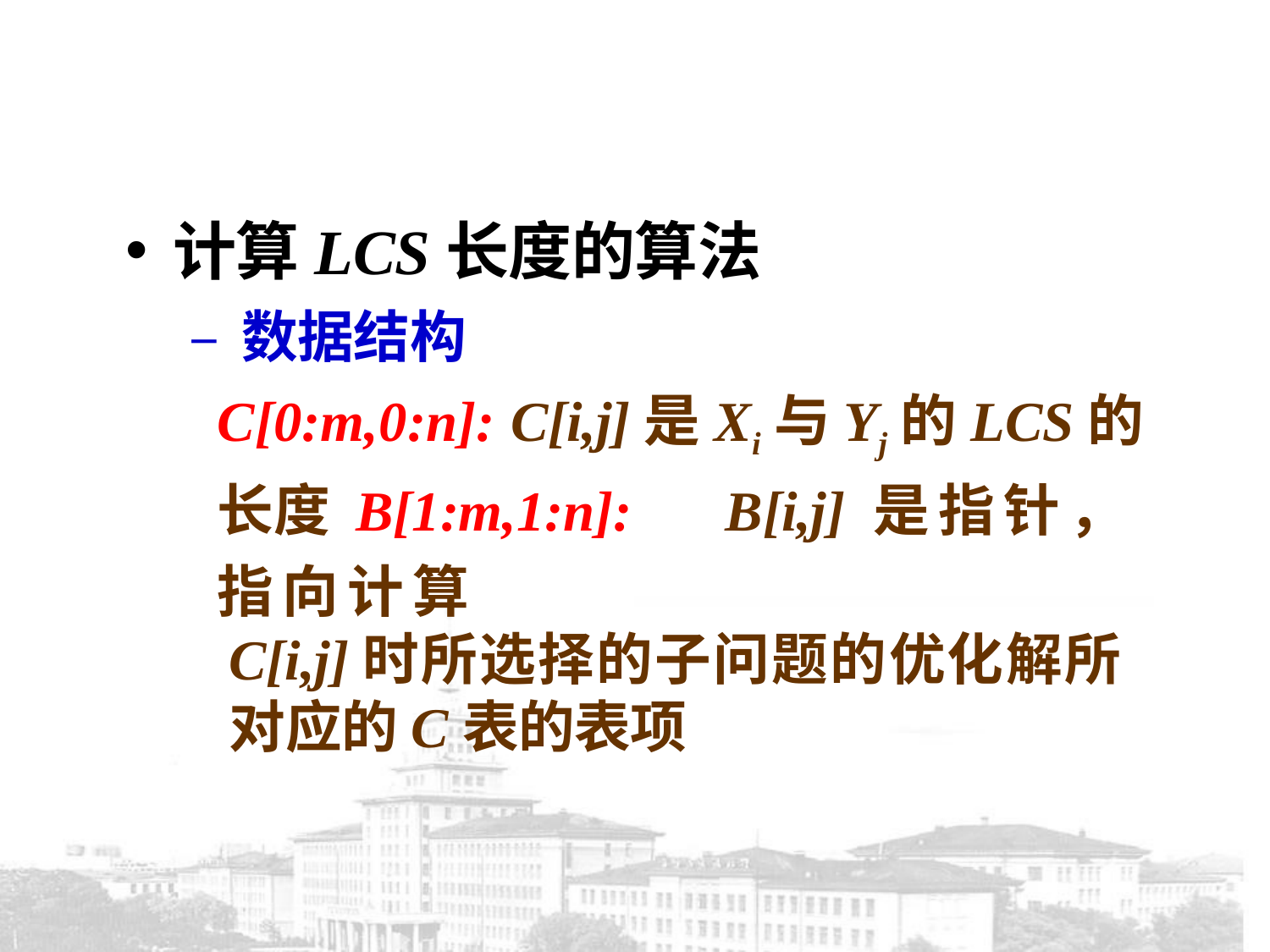

计算LCS长度的算法
– 数据结构
C[0:m,0:n]: C[i,j]是Xi与Yj的LCS的长度 B[1:m,1:n]:	B[i,j] 是指针， 指向计算
C[i,j]时所选择的子问题的优化解所对应的C表的表项